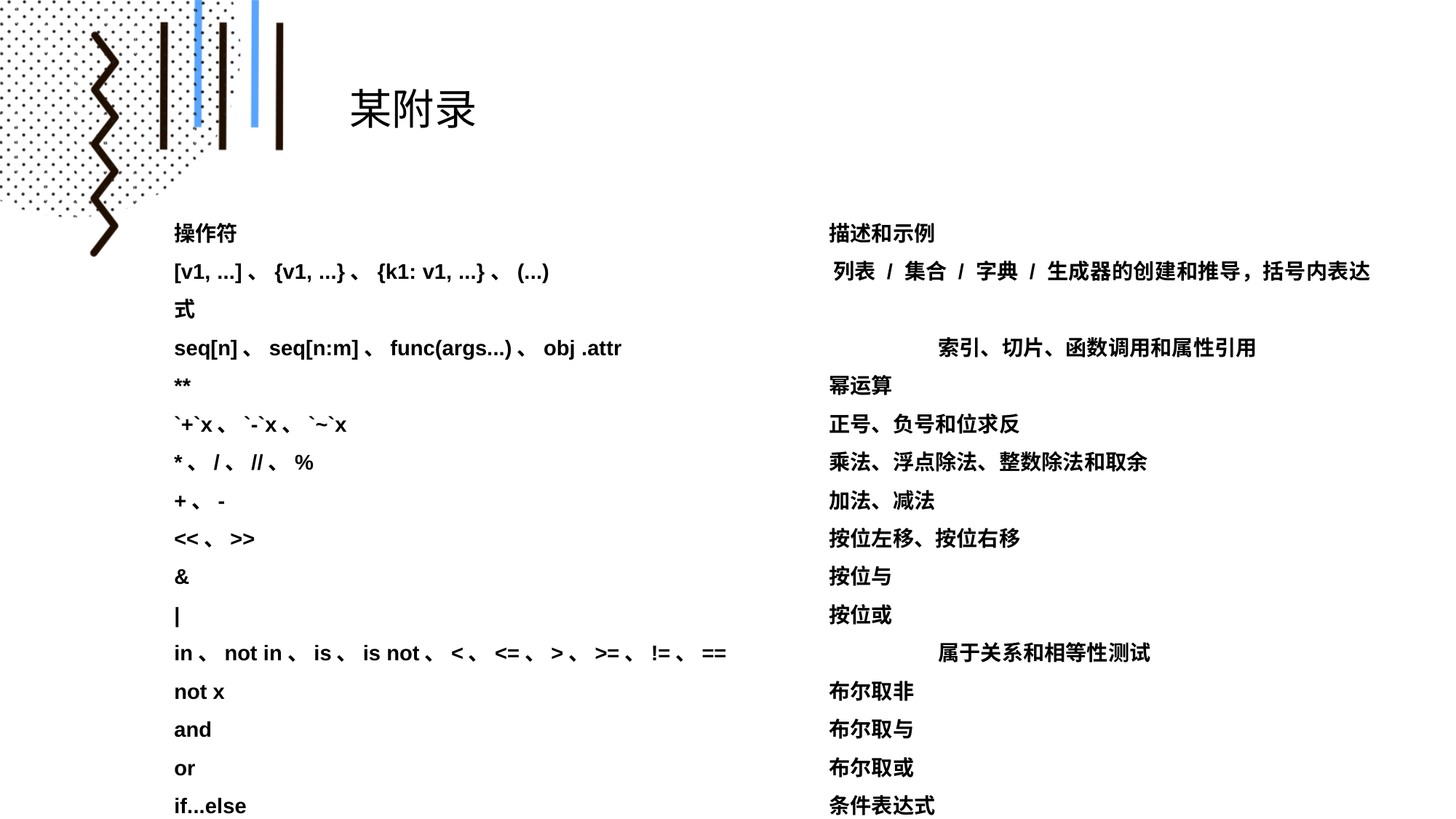

某附录
操作符						描述和示例
[v1, ...]、{v1, ...}、{k1: v1, ...}、(...) 			列表 / 集合 / 字典 / 生成器的创建和推导，括号内表达式
seq[n]、seq[n:m]、func(args...)、obj .attr 			索引、切片、函数调用和属性引用
**						幂运算
`+`x、`-`x、`~`x 					正号、负号和位求反
*、/、//、% 					乘法、浮点除法、整数除法和取余
+、- 						加法、减法
<<、>> 						按位左移、按位右移
& 						按位与
| 						按位或
in、not in、is、is not、<、<=、>、>=、!=、== 		属于关系和相等性测试
not x 						布尔取非
and 						布尔取与
or 						布尔取或
if...else	 					条件表达式
lambda 						lambda 表达式